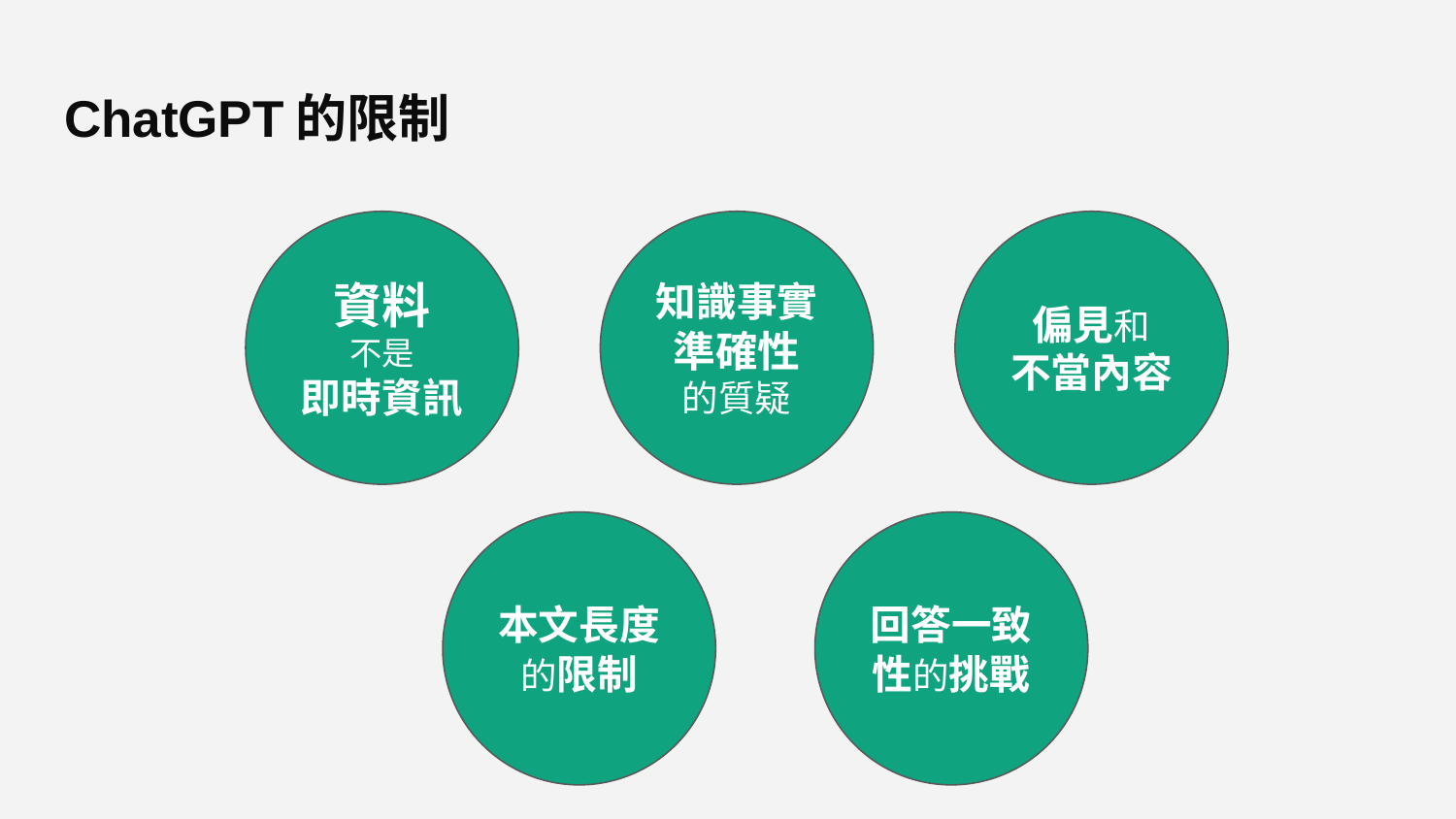

# ChatGPT的限制
資料
不是
即時資訊
知識事實準確性
的質疑
偏見和
不當內容
本文長度的限制
回答一致性的挑戰